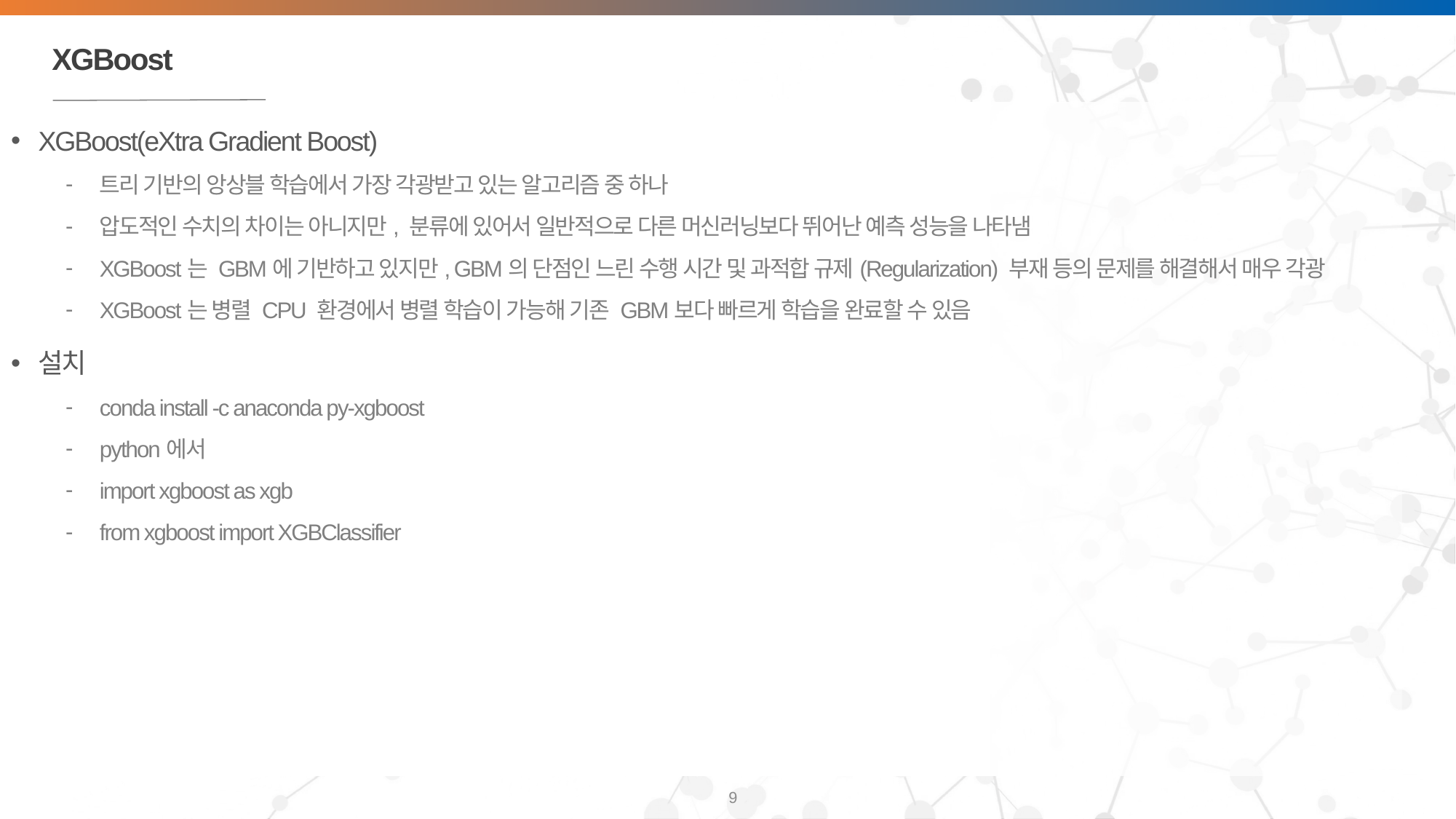

# XGBoost

XGBoost(eXtra Gradient Boost)
트리 기반의 앙상블 학습에서 가장 각광받고 있는 알고리즘 중 하나
압도적인 수치의 차이는 아니지만, 분류에 있어서 일반적으로 다른 머신러닝보다 뛰어난 예측 성능을 나타냄
XGBoost는 GBM에 기반하고 있지만, GBM의 단점인 느린 수행 시간 및 과적합 규제(Regularization) 부재 등의 문제를 해결해서 매우 각광
XGBoost는 병렬 CPU 환경에서 병렬 학습이 가능해 기존 GBM보다 빠르게 학습을 완료할 수 있음
설치
conda install -c anaconda py-xgboost
python에서
import xgboost as xgb
from xgboost import XGBClassifier
9